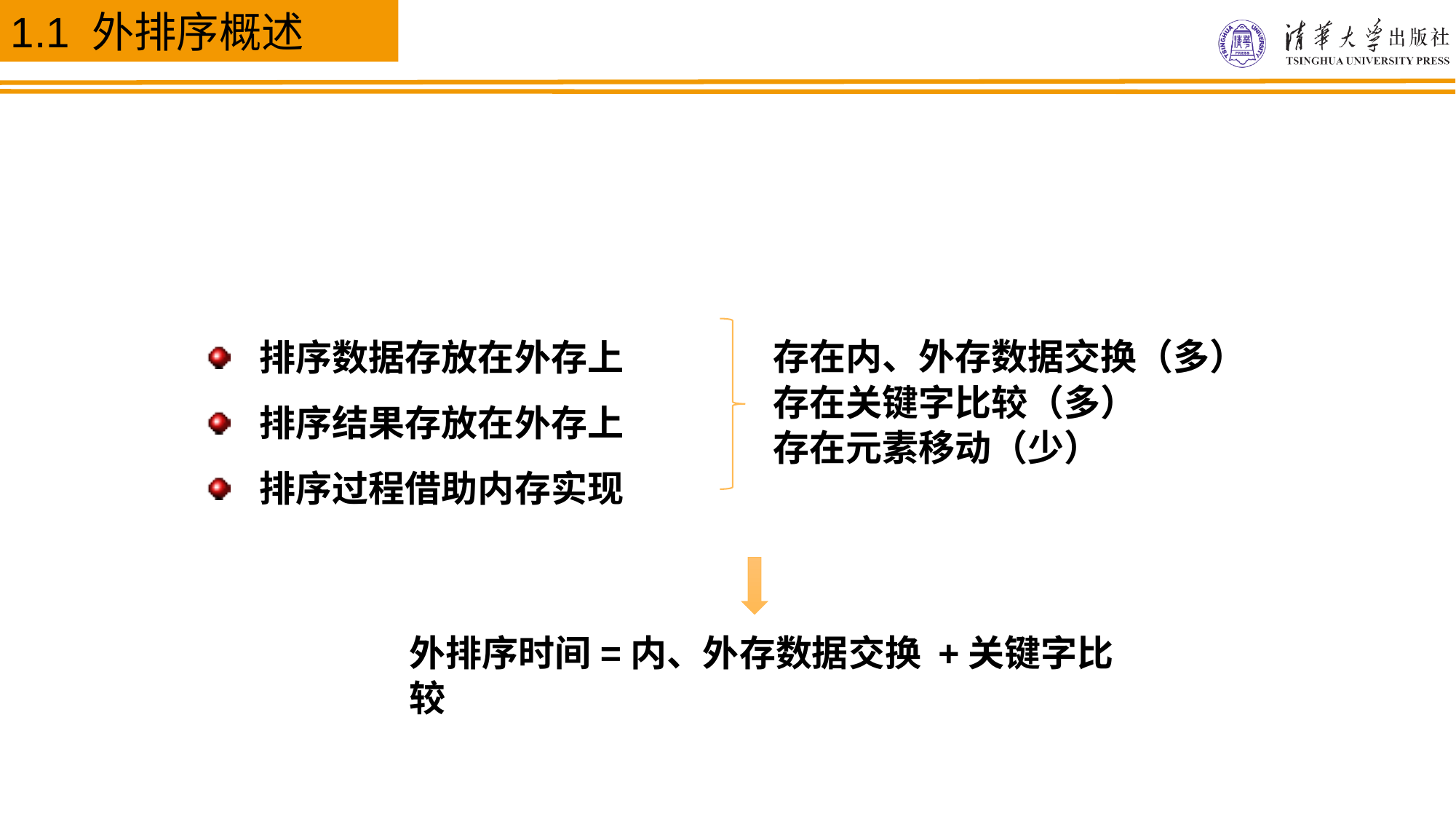

1.1 外排序概述
排序数据存放在外存上
排序结果存放在外存上
排序过程借助内存实现

存在内、外存数据交换（多）
存在关键字比较（多）
存在元素移动（少）

外排序时间=内、外存数据交换 +关键字比较